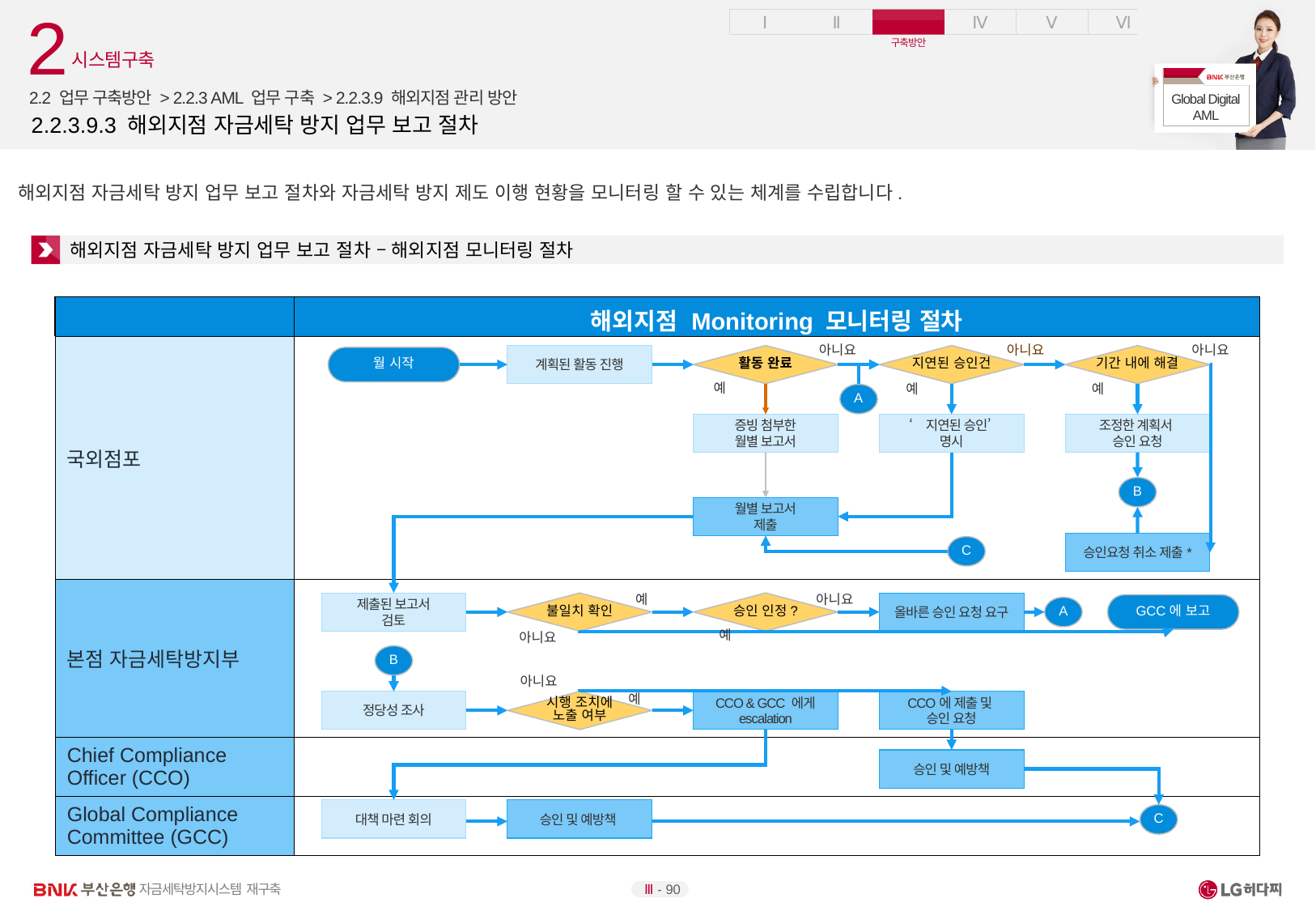

2
시스템구축
2.2 업무 구축방안 > 2.2.3 AML 업무 구축 > 2.2.3.9 해외지점 관리 방안
# 2.2.3.9.3 해외지점 자금세탁 방지 업무 보고 절차
해외지점 자금세탁 방지 업무 보고 절차와 자금세탁 방지 제도 이행 현황을 모니터링 할 수 있는 체계를 수립합니다.
해외지점 자금세탁 방지 업무 보고 절차 – 해외지점 모니터링 절차

|  | 해외지점 Monitoring 모니터링 절차 |
| --- | --- |
| 국외점포 |  |
| 본점 자금세탁방지부 |  |
| Chief Compliance Officer (CCO) |  |
| Global Compliance Committee (GCC) |  |
계획된 활동 진행
활동 완료
아니요
지연된 승인건
아니요
기간 내에 해결
아니요
월 시작
예
A
예
예
증빙 첨부한
월별 보고서
‘지연된 승인’
명시
조정한 계획서
승인 요청
B
월별 보고서
제출
승인요청 취소 제출*
C
제출된 보고서
검토
불일치 확인
승인 인정?
올바른 승인 요청 요구
예
아니요
GCC에 보고
A
예
아니요
B
아니요
정당성 조사
시행 조치에
노출 여부
CCO & GCC 에게
escalation
CCO에 제출 및
승인 요청
예
승인 및 예방책
대책 마련 회의
승인 및 예방책
C
Ⅲ - 90